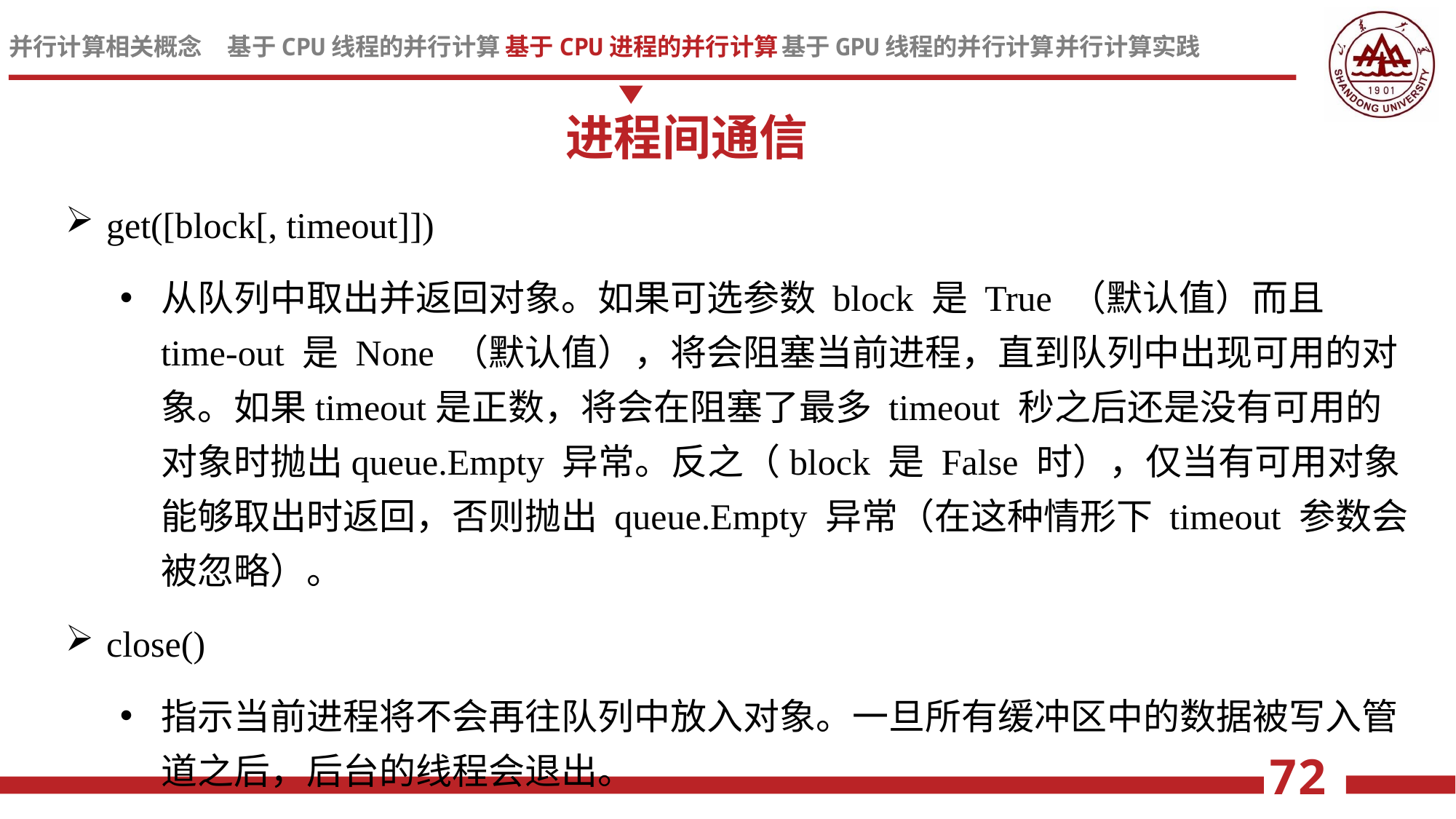

进程间通信
get([block[, timeout]])
从队列中取出并返回对象。如果可选参数 block 是 True （默认值）而且 time-out 是 None （默认值），将会阻塞当前进程，直到队列中出现可用的对象。如果timeout是正数，将会在阻塞了最多 timeout 秒之后还是没有可用的对象时抛出queue.Empty 异常。反之（block 是 False 时），仅当有可用对象能够取出时返回，否则抛出 queue.Empty 异常（在这种情形下 timeout 参数会被忽略）。
close()
指示当前进程将不会再往队列中放入对象。一旦所有缓冲区中的数据被写入管道之后，后台的线程会退出。